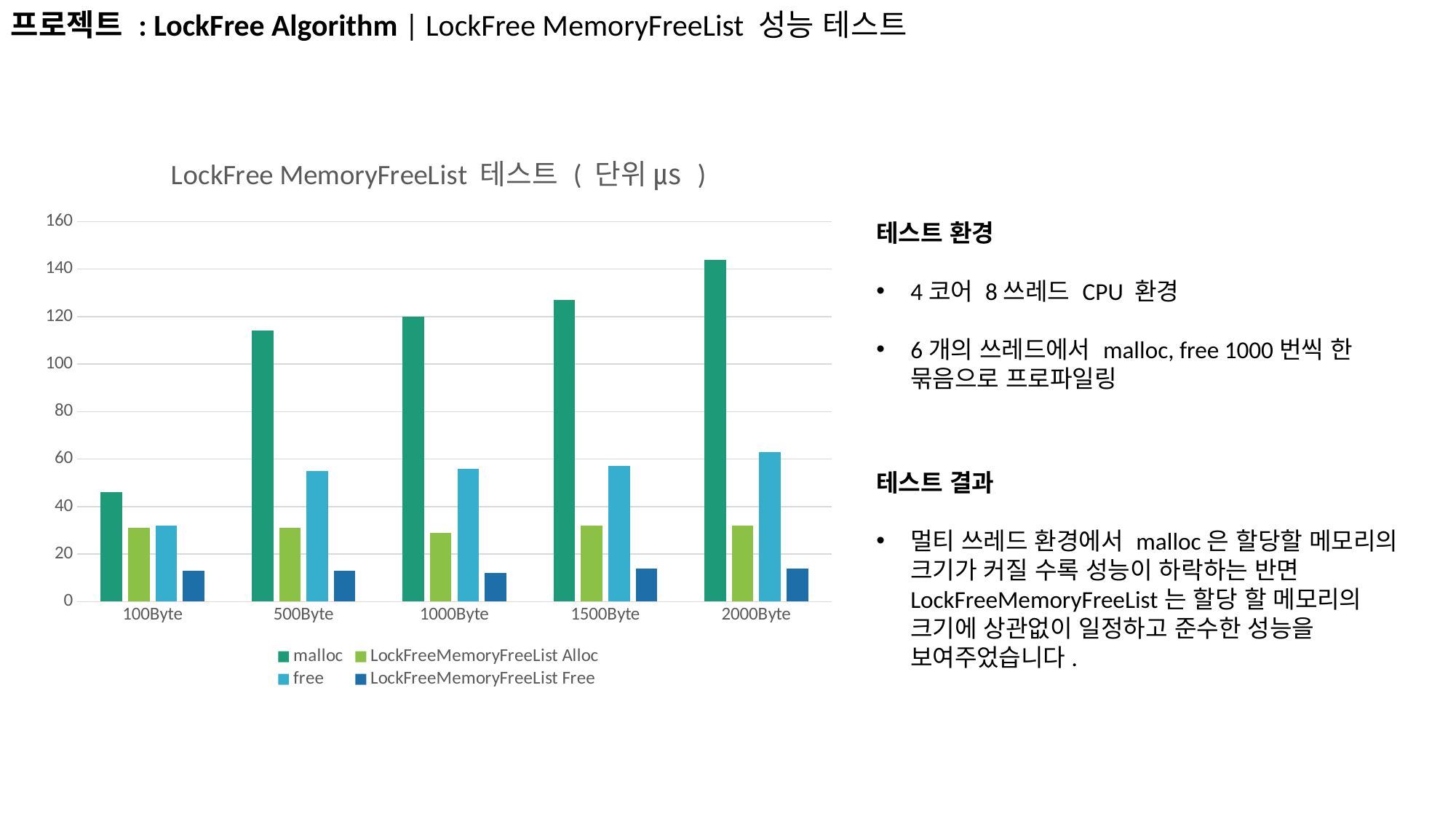

프로젝트 : LockFree Algorithm | LockFree MemoryFreeList 성능 테스트

### Chart: LockFree MemoryFreeList 테스트 ( 단위 ㎲ )

| Category | malloc | LockFreeMemoryFreeList Alloc | free | LockFreeMemoryFreeList Free |
|---|---|---|---|---|
| 100Byte | 46.0 | 31.0 | 32.0 | 13.0 |
| 500Byte | 114.0 | 31.0 | 55.0 | 13.0 |
| 1000Byte | 120.0 | 29.0 | 56.0 | 12.0 |
| 1500Byte | 127.0 | 32.0 | 57.0 | 14.0 |
| 2000Byte | 144.0 | 32.0 | 63.0 | 14.0 |
테스트 환경

4코어 8쓰레드 CPU 환경
6개의 쓰레드에서 malloc, free 1000번씩 한 묶음으로 프로파일링
테스트 결과

멀티 쓰레드 환경에서 malloc은 할당할 메모리의 크기가 커질 수록 성능이 하락하는 반면 LockFreeMemoryFreeList는 할당 할 메모리의 크기에 상관없이 일정하고 준수한 성능을 보여주었습니다.